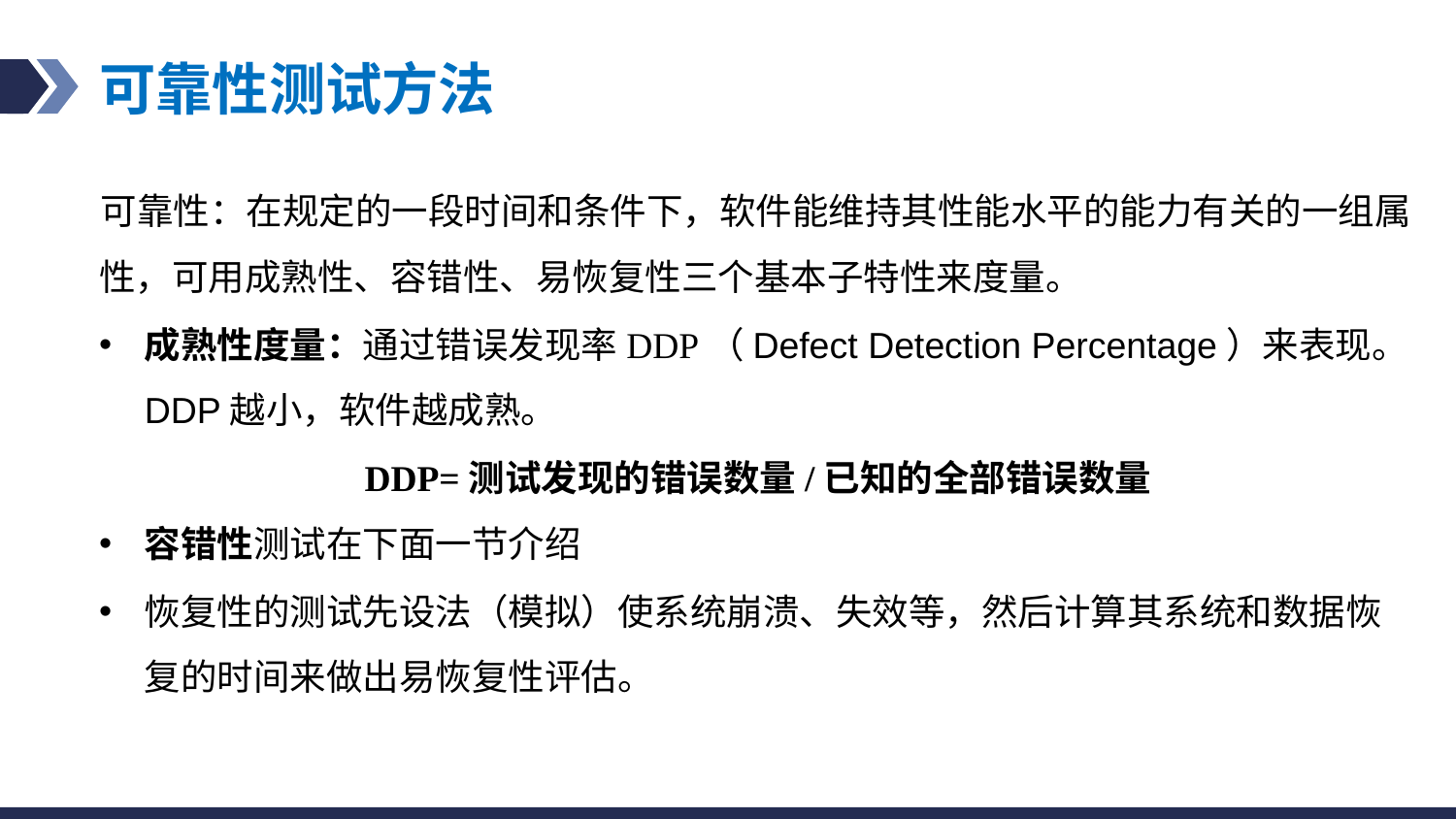

# 可靠性测试方法
可靠性：在规定的一段时间和条件下，软件能维持其性能水平的能力有关的一组属性，可用成熟性、容错性、易恢复性三个基本子特性来度量。
成熟性度量：通过错误发现率DDP（Defect Detection Percentage）来表现。DDP越小，软件越成熟。
DDP=测试发现的错误数量/已知的全部错误数量
容错性测试在下面一节介绍
恢复性的测试先设法（模拟）使系统崩溃、失效等，然后计算其系统和数据恢复的时间来做出易恢复性评估。